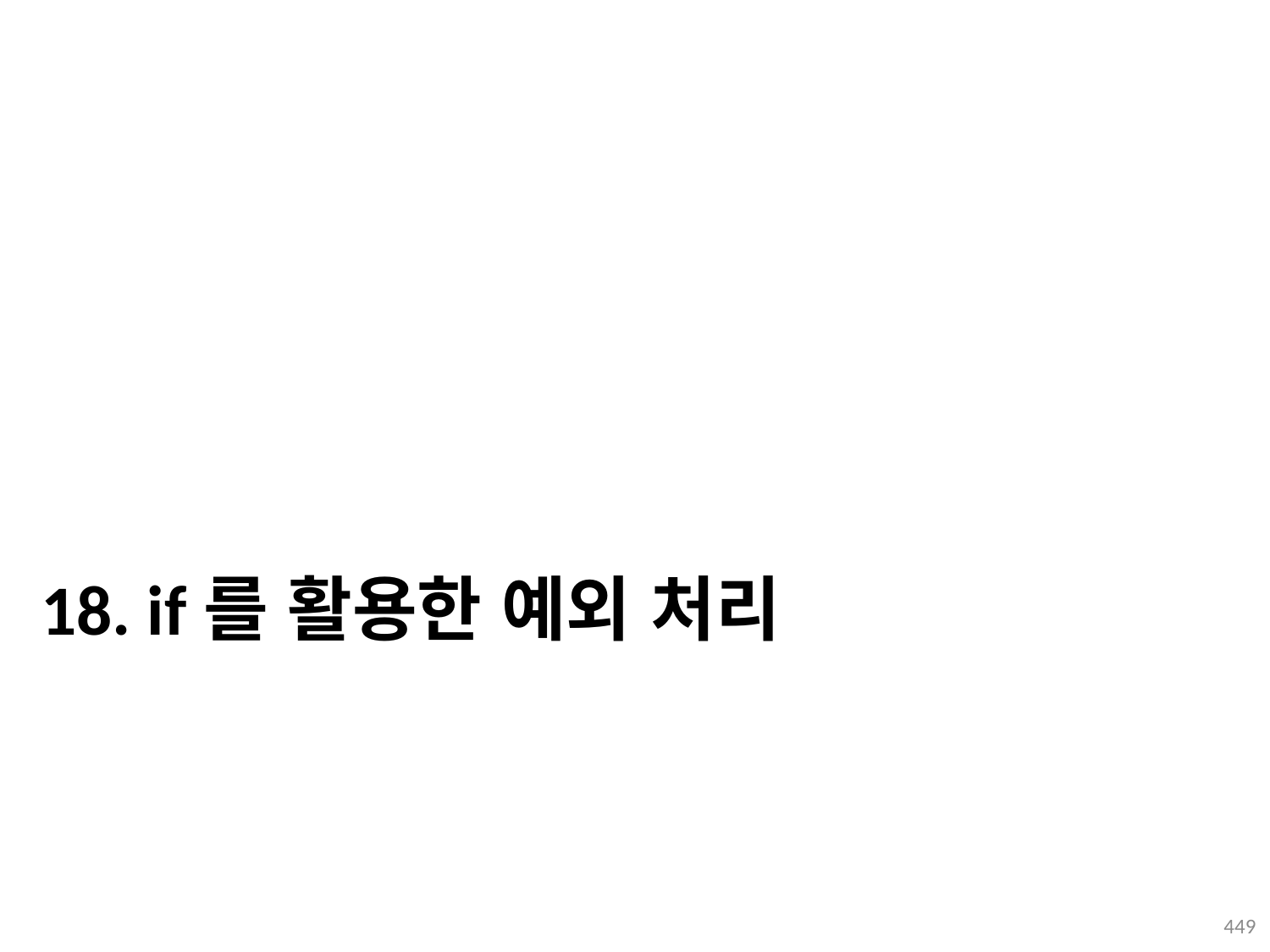

# 18. if를 활용한 예외 처리
449